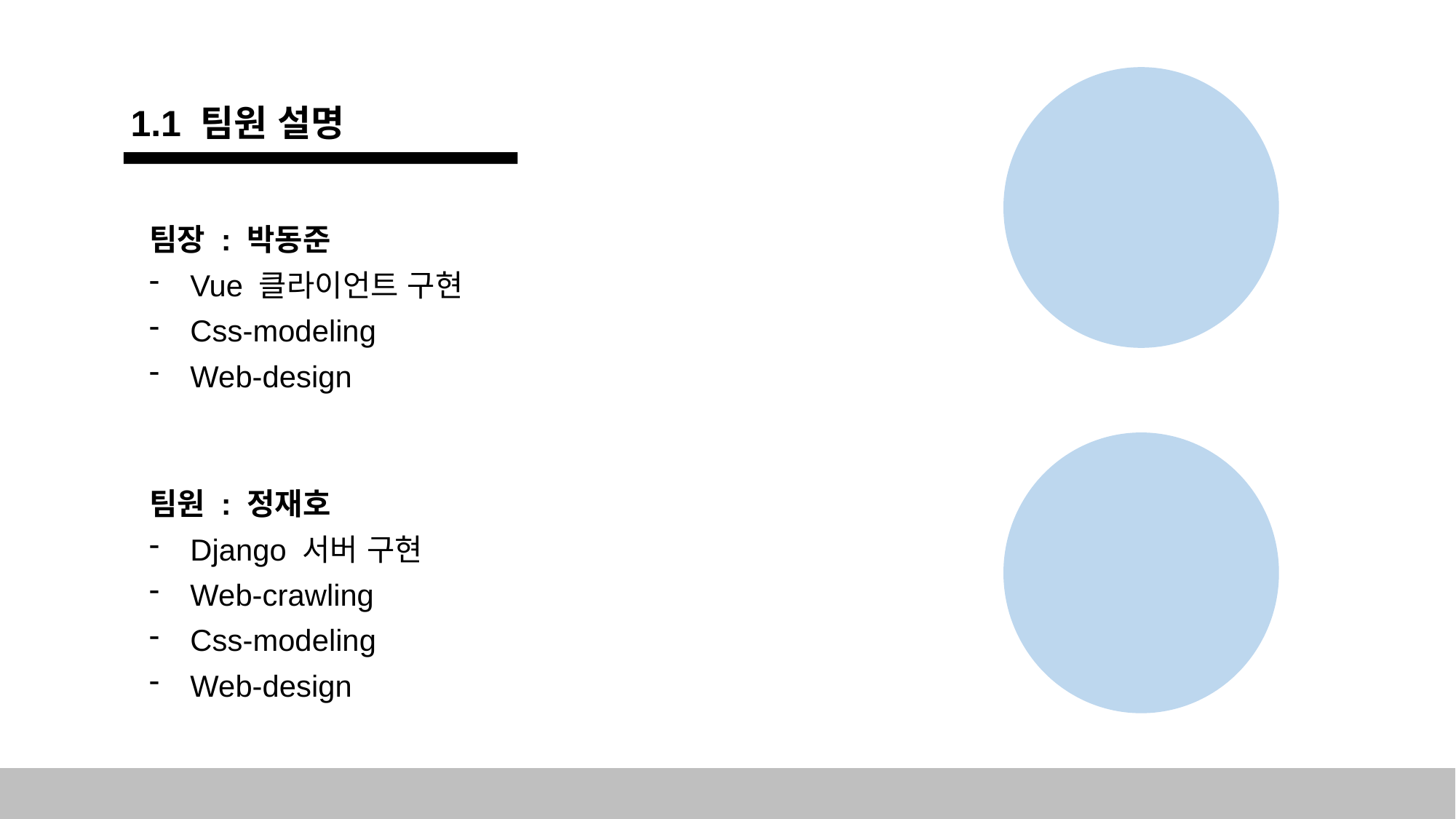

1.1 팀원 설명

팀장 : 박동준
Vue 클라이언트 구현
Css-modeling
Web-design

팀원 : 정재호
Django 서버 구현
Web-crawling
Css-modeling
Web-design